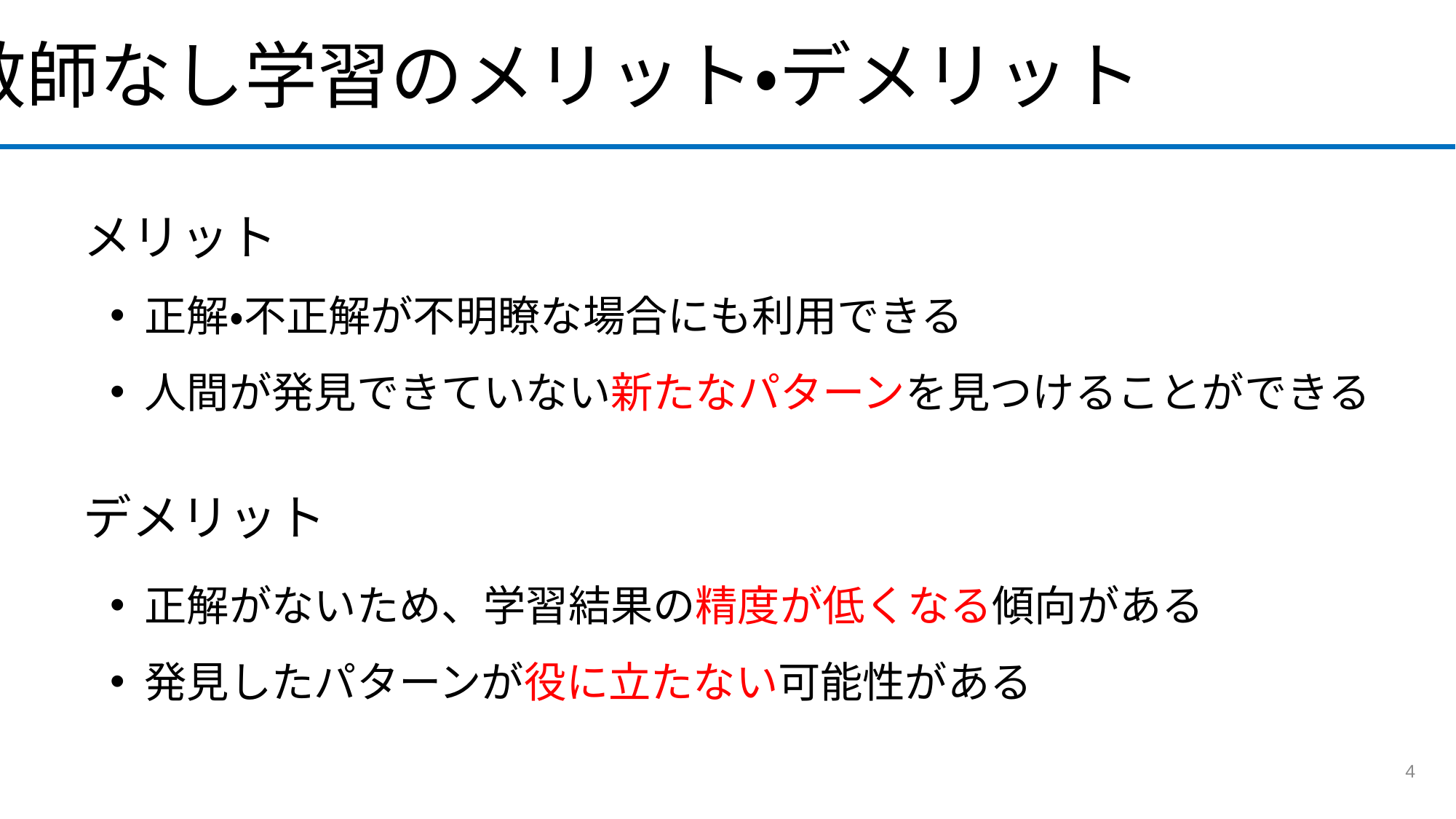

教師なし学習のメリット・デメリット
メリット
正解・不正解が不明瞭な場合にも利用できる
人間が発見できていない新たなパターンを見つけることができる
デメリット
正解がないため、学習結果の精度が低くなる傾向がある
発見したパターンが役に立たない可能性がある
4